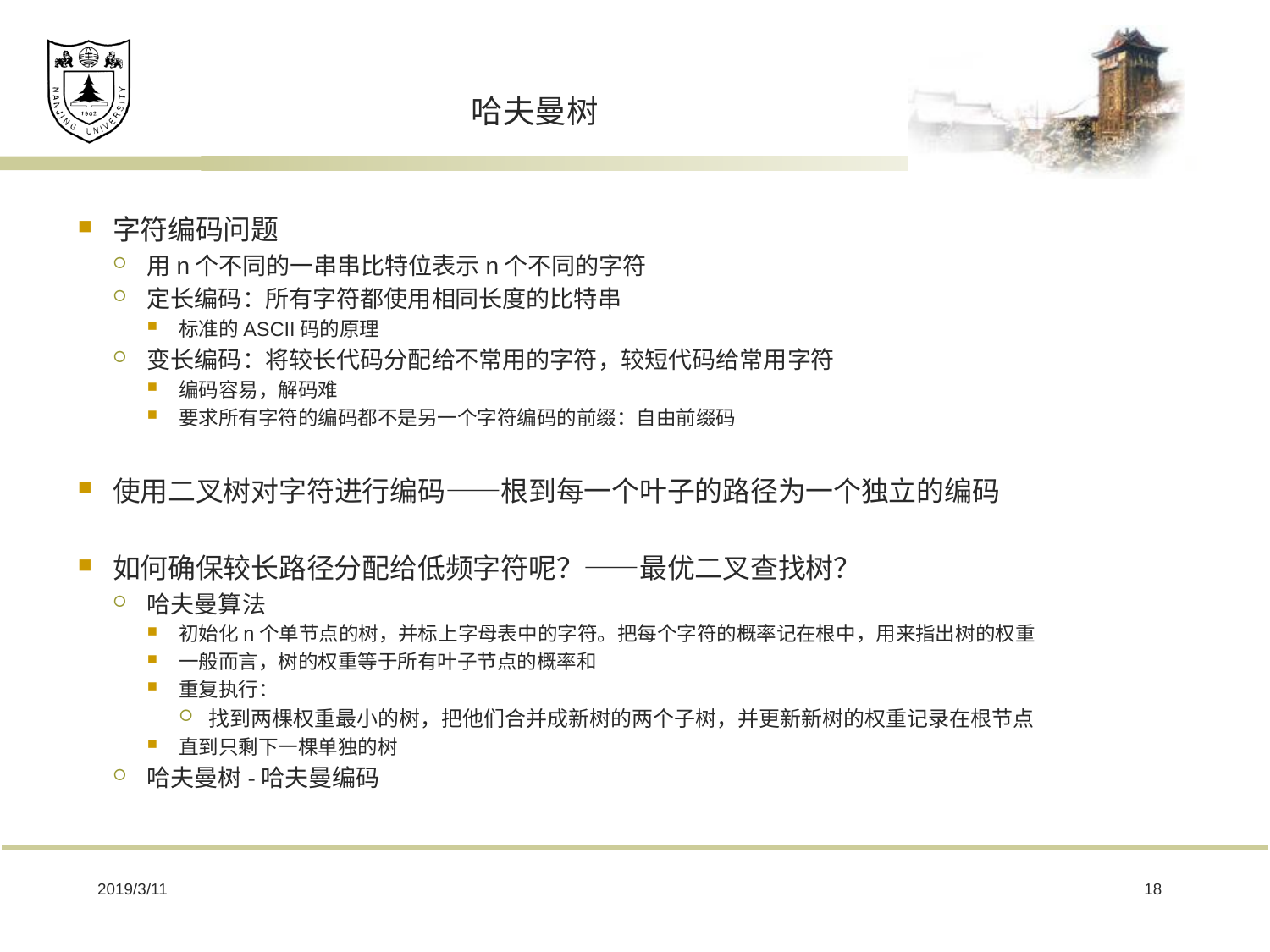

# 哈夫曼树
字符编码问题
用n个不同的一串串比特位表示n个不同的字符
定长编码：所有字符都使用相同长度的比特串
标准的ASCII码的原理
变长编码：将较长代码分配给不常用的字符，较短代码给常用字符
编码容易，解码难
要求所有字符的编码都不是另一个字符编码的前缀：自由前缀码

使用二叉树对字符进行编码——根到每一个叶子的路径为一个独立的编码

如何确保较长路径分配给低频字符呢？——最优二叉查找树？
哈夫曼算法
初始化n个单节点的树，并标上字母表中的字符。把每个字符的概率记在根中，用来指出树的权重
一般而言，树的权重等于所有叶子节点的概率和
重复执行：
找到两棵权重最小的树，把他们合并成新树的两个子树，并更新新树的权重记录在根节点
直到只剩下一棵单独的树
哈夫曼树-哈夫曼编码
2019/3/11
18